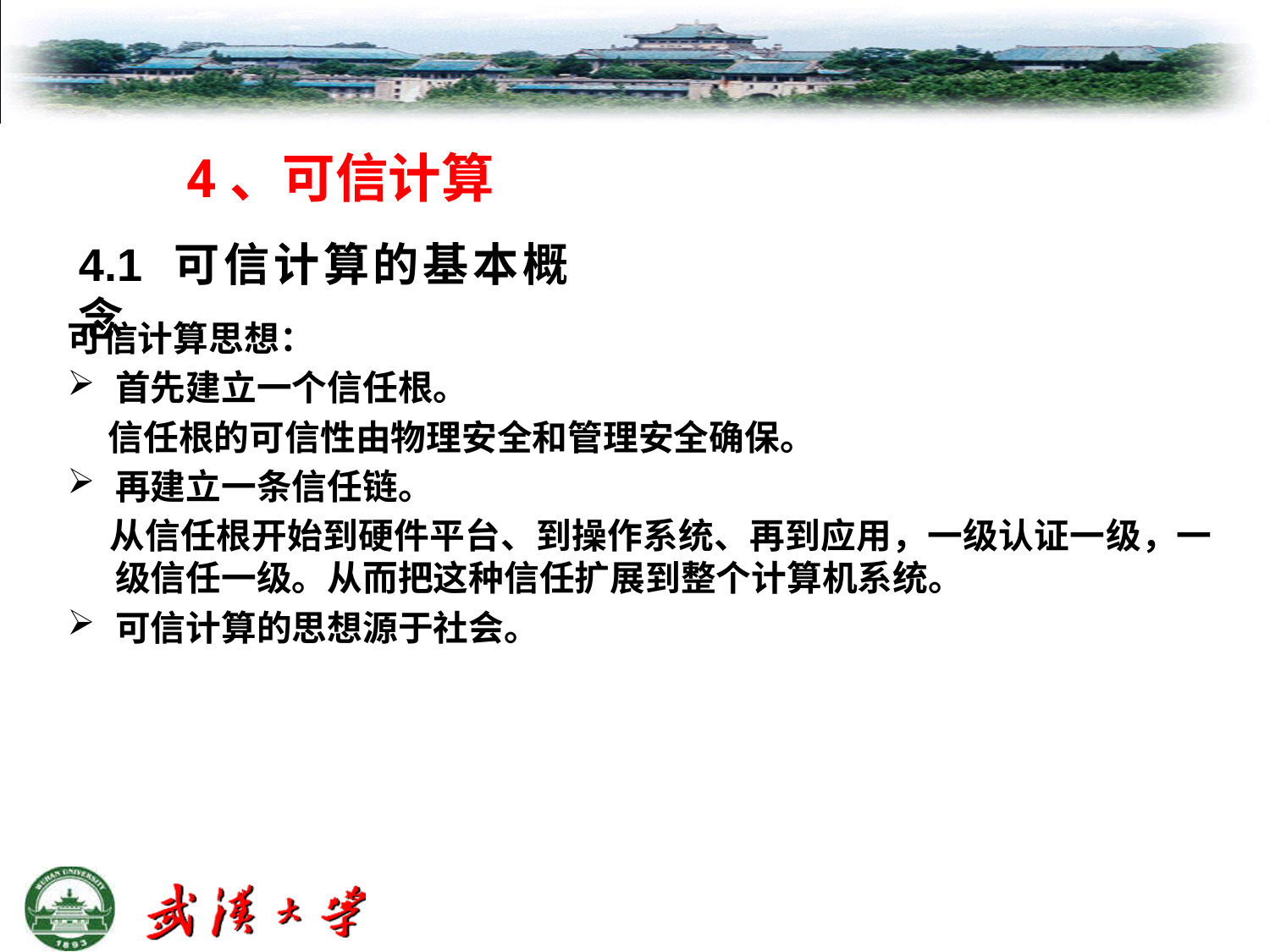

4、可信计算
4.1 可信计算的基本概念

可信计算思想：
首先建立一个信任根。
    信任根的可信性由物理安全和管理安全确保。
再建立一条信任链。
    从信任根开始到硬件平台、到操作系统、再到应用，一级认证一级，一级信任一级。从而把这种信任扩展到整个计算机系统。
可信计算的思想源于社会。